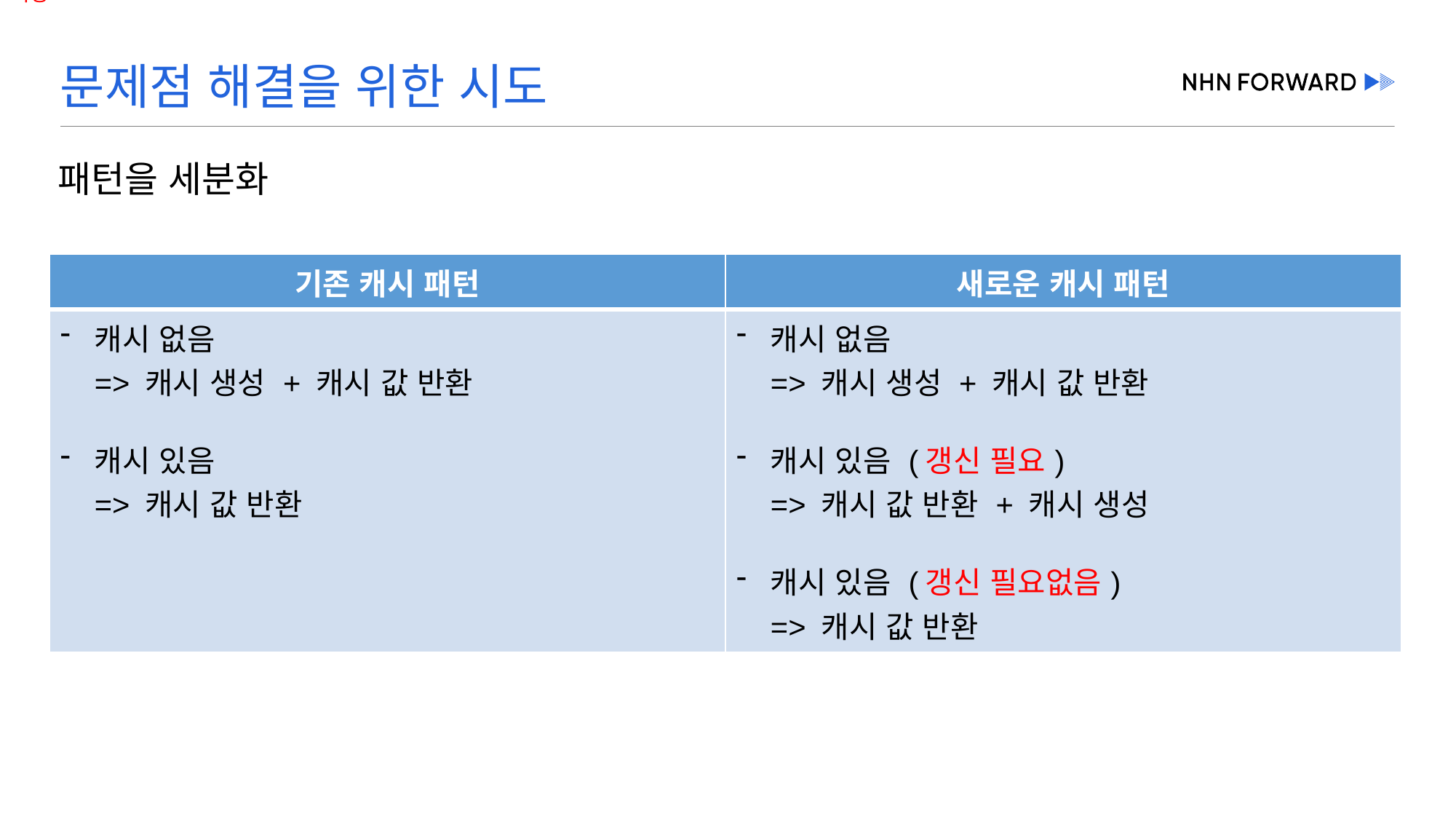

# 문제점 해결을 위한 시도
패턴을 세분화
| 기존 캐시 패턴 | 새로운 캐시 패턴 |
| --- | --- |
| 캐시 없음 => 캐시 생성 + 캐시 값 반환 캐시 있음 => 캐시 값 반환 | 캐시 없음 => 캐시 생성 + 캐시 값 반환 캐시 있음 (갱신 필요) => 캐시 값 반환 + 캐시 생성 캐시 있음 (갱신 필요없음) => 캐시 값 반환 |